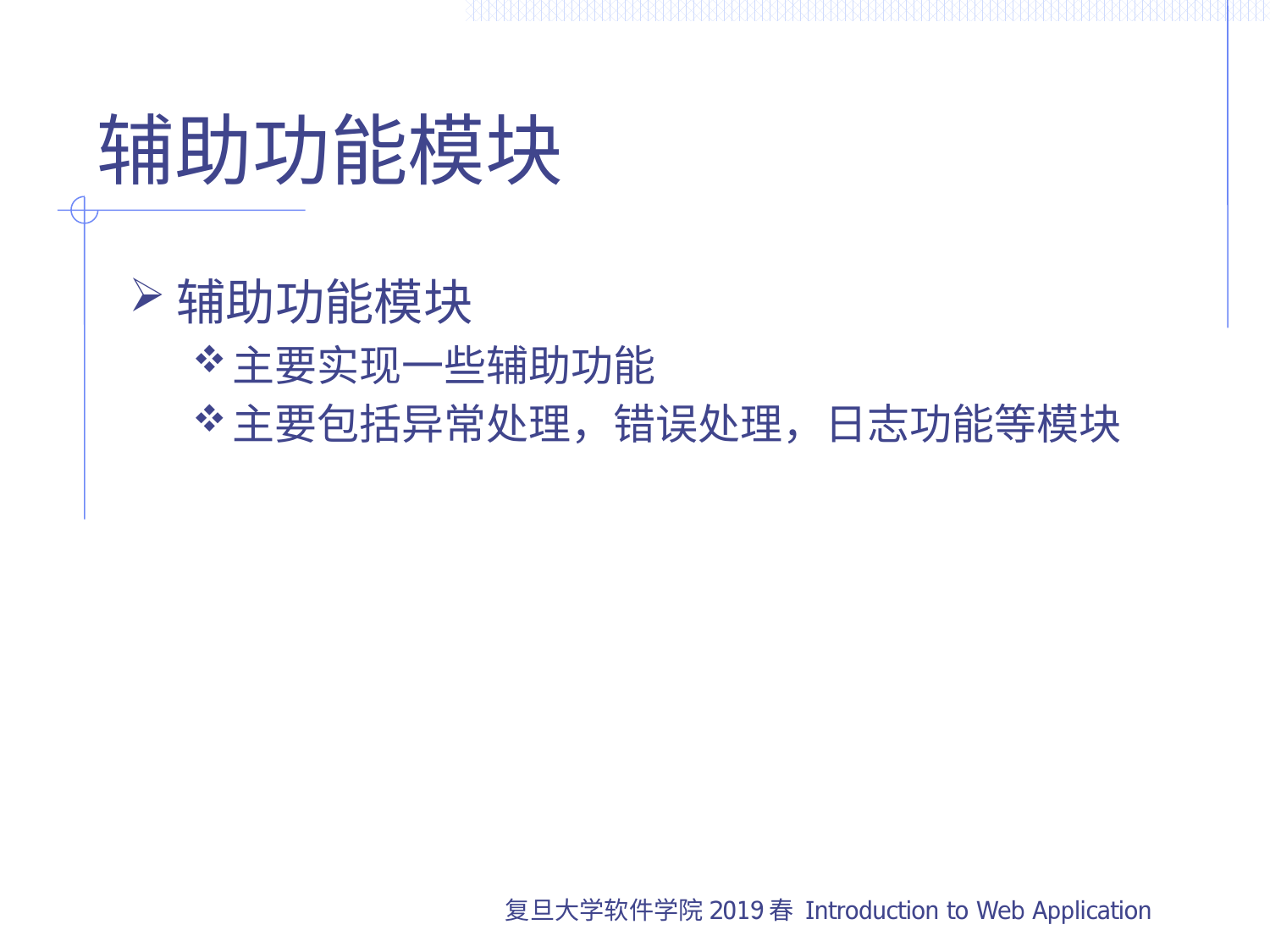

# 辅助功能模块
辅助功能模块
主要实现一些辅助功能
主要包括异常处理，错误处理，日志功能等模块